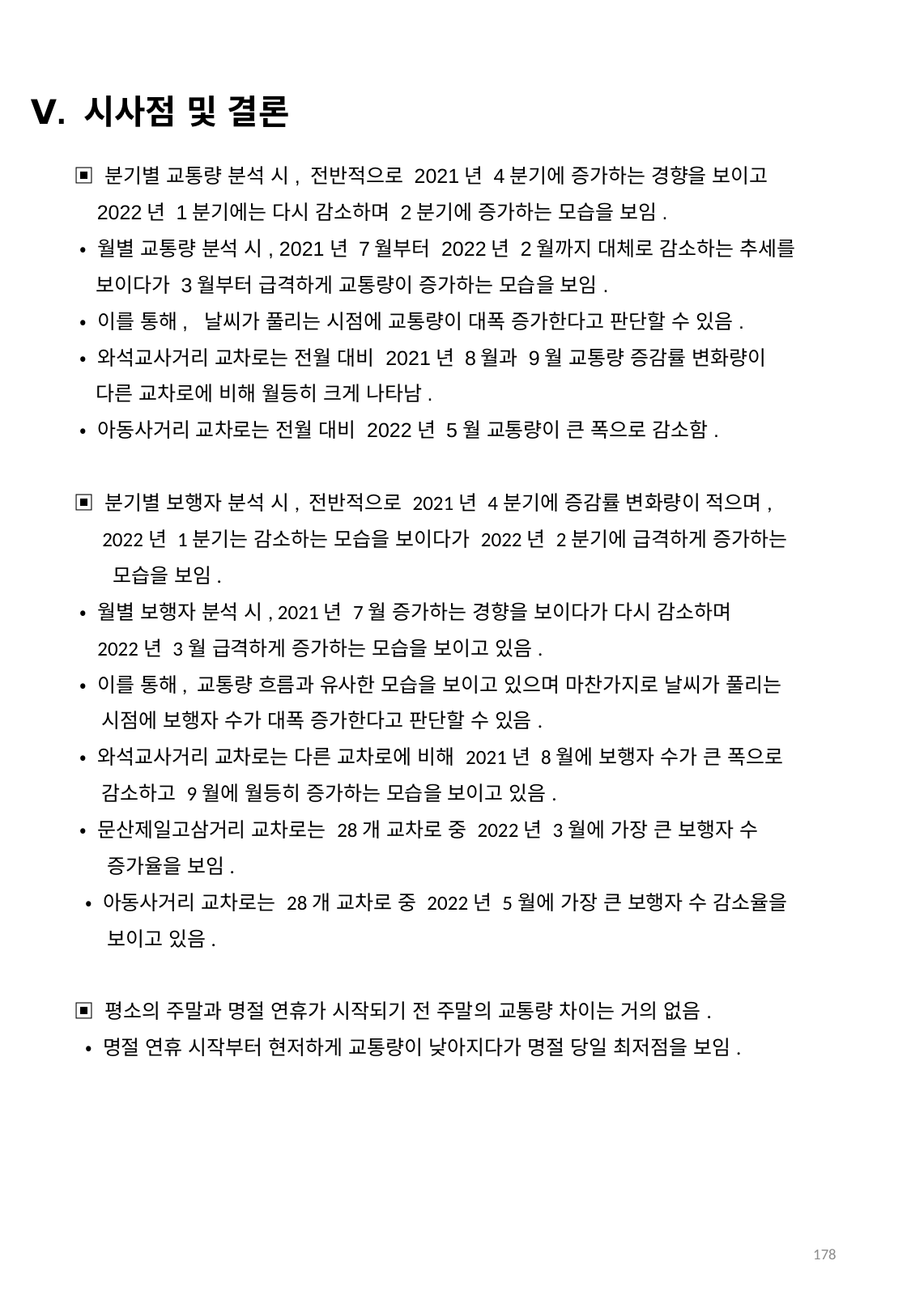

Ⅴ. 시사점 및 결론

▣ 분기별 교통량 분석 시, 전반적으로 2021년 4분기에 증가하는 경향을 보이고
    2022년 1분기에는 다시 감소하며 2분기에 증가하는 모습을 보임.
 • 월별 교통량 분석 시, 2021년 7월부터 2022년 2월까지 대체로 감소하는 추세를
   보이다가 3월부터 급격하게 교통량이 증가하는 모습을 보임.
 • 이를 통해,  날씨가 풀리는 시점에 교통량이 대폭 증가한다고 판단할 수 있음.
 • 와석교사거리 교차로는 전월 대비 2021년 8월과 9월 교통량 증감률 변화량이
   다른 교차로에 비해 월등히 크게 나타남.
 • 아동사거리 교차로는 전월 대비 2022년 5월 교통량이 큰 폭으로 감소함.

▣ 분기별 보행자 분석 시, 전반적으로 2021년 4분기에 증감률 변화량이 적으며,
      2022년 1분기는 감소하는 모습을 보이다가 2022년 2분기에 급격하게 증가하는
      모습을 보임.
 • 월별 보행자 분석 시, 2021년 7월 증가하는 경향을 보이다가 다시 감소하며
     2022년 3월 급격하게 증가하는 모습을 보이고 있음.
 • 이를 통해, 교통량 흐름과 유사한 모습을 보이고 있으며 마찬가지로 날씨가 풀리는
    시점에 보행자 수가 대폭 증가한다고 판단할 수 있음.
 • 와석교사거리 교차로는 다른 교차로에 비해 2021년 8월에 보행자 수가 큰 폭으로
    감소하고 9월에 월등히 증가하는 모습을 보이고 있음.
 • 문산제일고삼거리 교차로는 28개 교차로 중 2022년 3월에 가장 큰 보행자 수
     증가율을 보임.
  • 아동사거리 교차로는 28개 교차로 중 2022년 5월에 가장 큰 보행자 수 감소율을
     보이고 있음.

▣ 평소의 주말과 명절 연휴가 시작되기 전 주말의 교통량 차이는 거의 없음.
  • 명절 연휴 시작부터 현저하게 교통량이 낮아지다가 명절 당일 최저점을 보임.

178